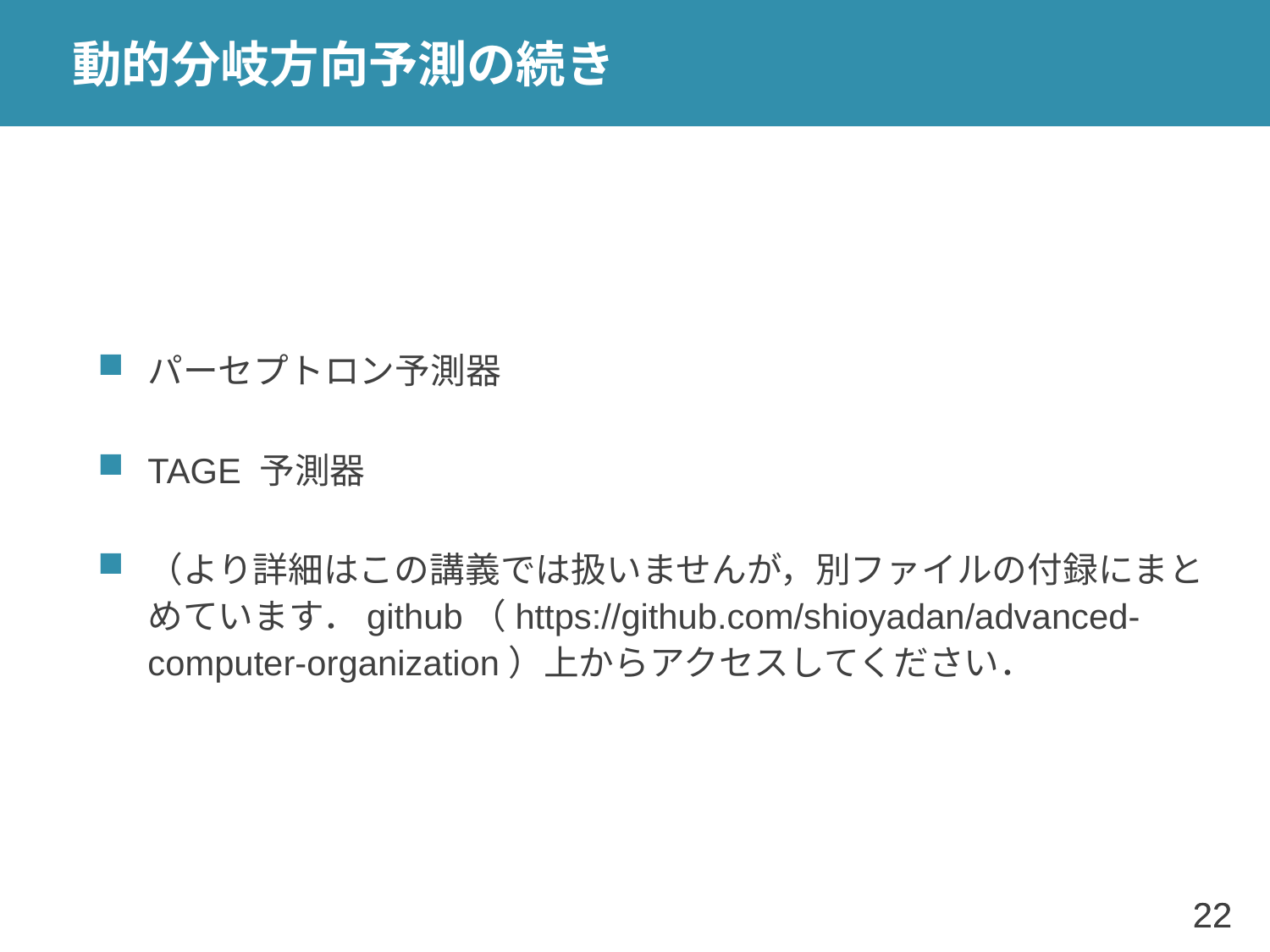

# 動的分岐方向予測の続き
パーセプトロン予測器
TAGE 予測器
（より詳細はこの講義では扱いませんが，別ファイルの付録にまとめています．github（https://github.com/shioyadan/advanced-computer-organization）上からアクセスしてください．